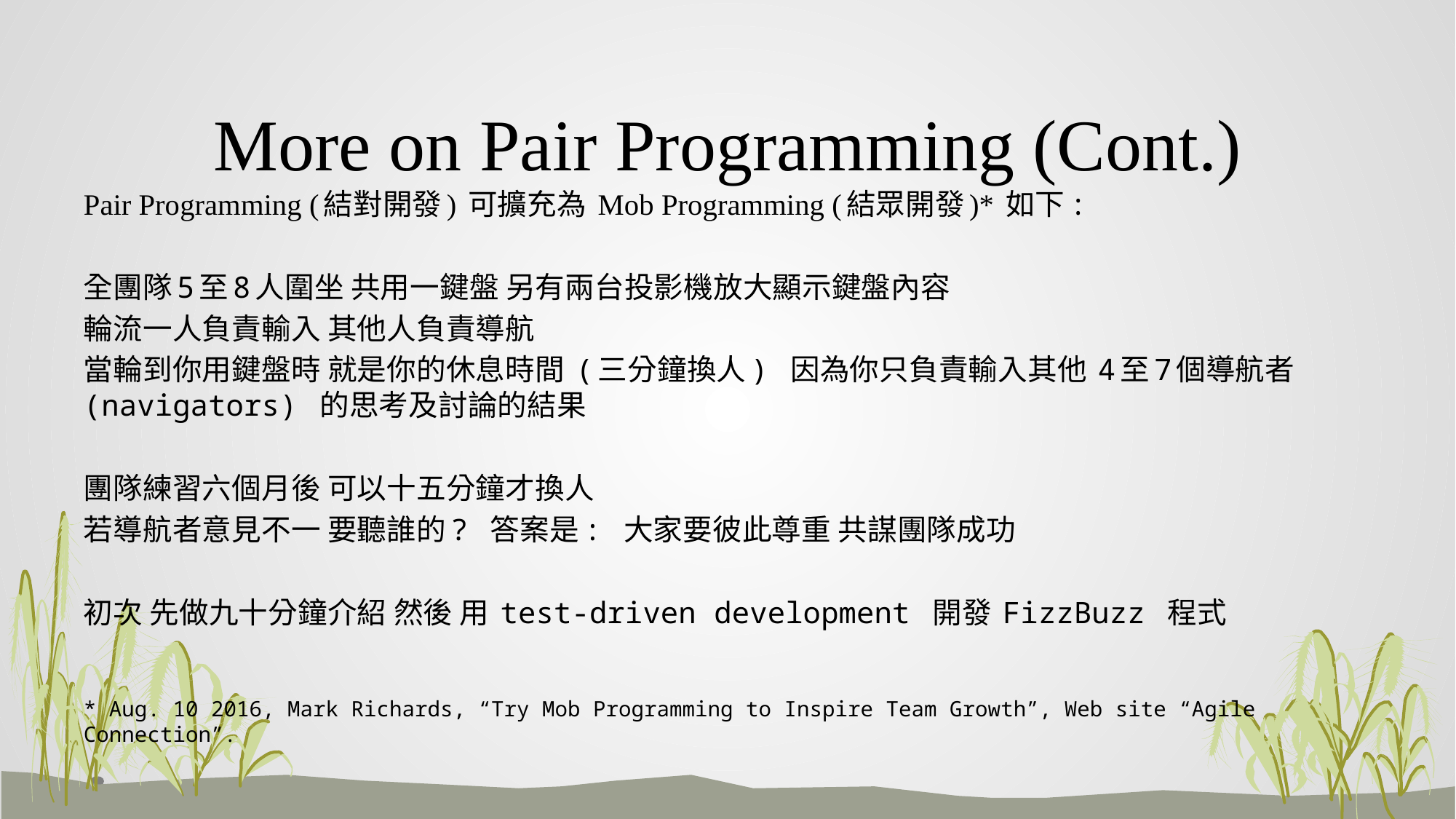

# More on Pair Programming (Cont.)
Pair Programming (結對開發) 可擴充為 Mob Programming (結眾開發)* 如下:

全團隊5至8人圍坐 共用一鍵盤 另有兩台投影機放大顯示鍵盤內容
輪流一人負責輸入 其他人負責導航
當輪到你用鍵盤時 就是你的休息時間 (三分鐘換人) 因為你只負責輸入其他 4至7個導航者 (navigators) 的思考及討論的結果

團隊練習六個月後 可以十五分鐘才換人
若導航者意見不一 要聽誰的? 答案是: 大家要彼此尊重 共謀團隊成功

初次 先做九十分鐘介紹 然後 用 test-driven development 開發 FizzBuzz 程式

* Aug. 10 2016, Mark Richards, “Try Mob Programming to Inspire Team Growth”, Web site “Agile Connection”.